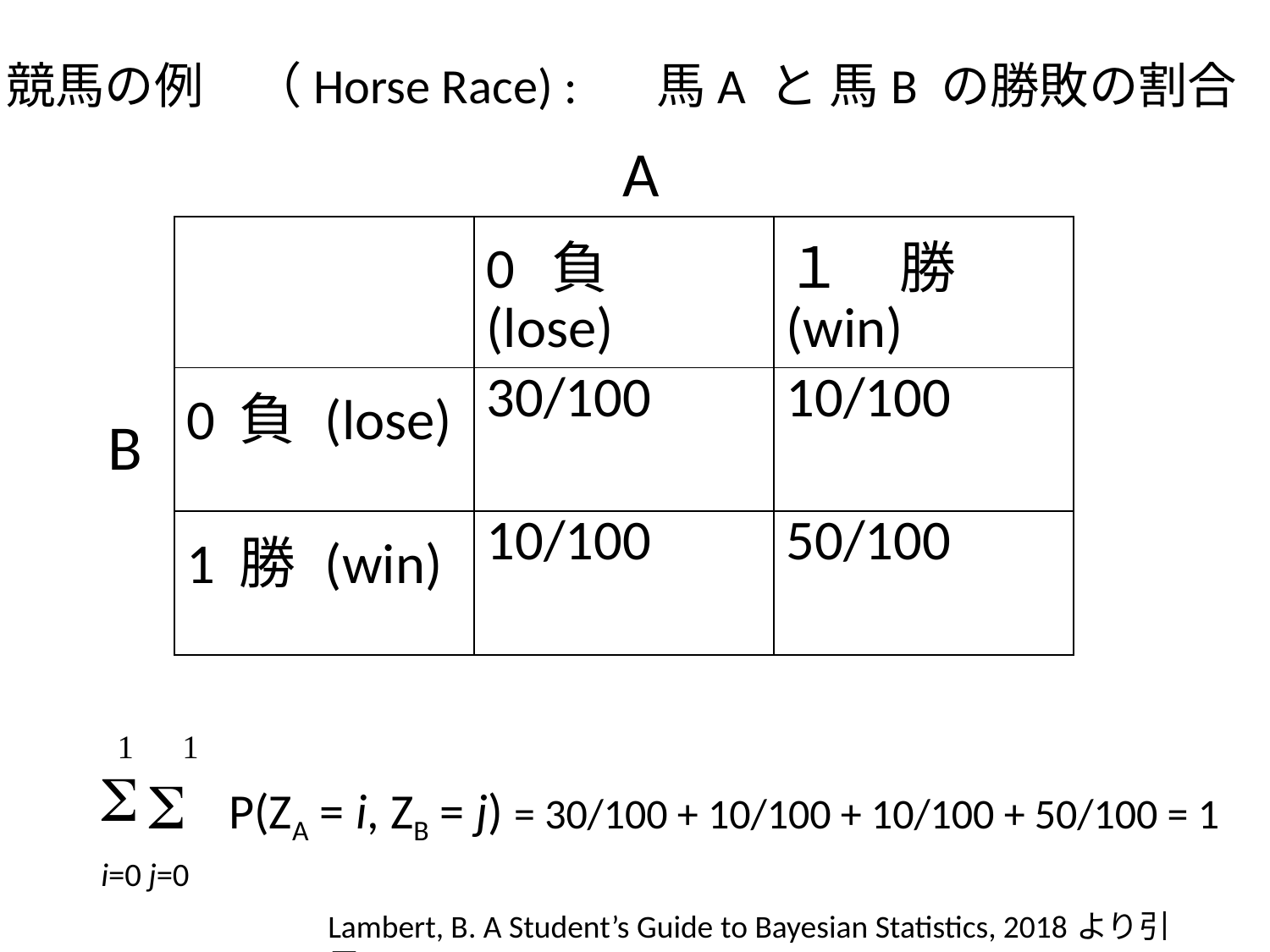

競馬の例　（Horse Race) :      馬A と 馬B の勝敗の割合
A
|  | 0 負 (lose) | １　勝 (win) |
| --- | --- | --- |
| 0 負 (lose) | 30/100 | 10/100 |
| 1 勝 (win) | 10/100 | 50/100 |
B
 1   1
Σ  P(ZA = i, ZB = j) = 30/100 + 10/100 + 10/100 + 50/100 = 1
i=0 j=0
Lambert, B. A Student’s Guide to Bayesian Statistics, 2018より引用